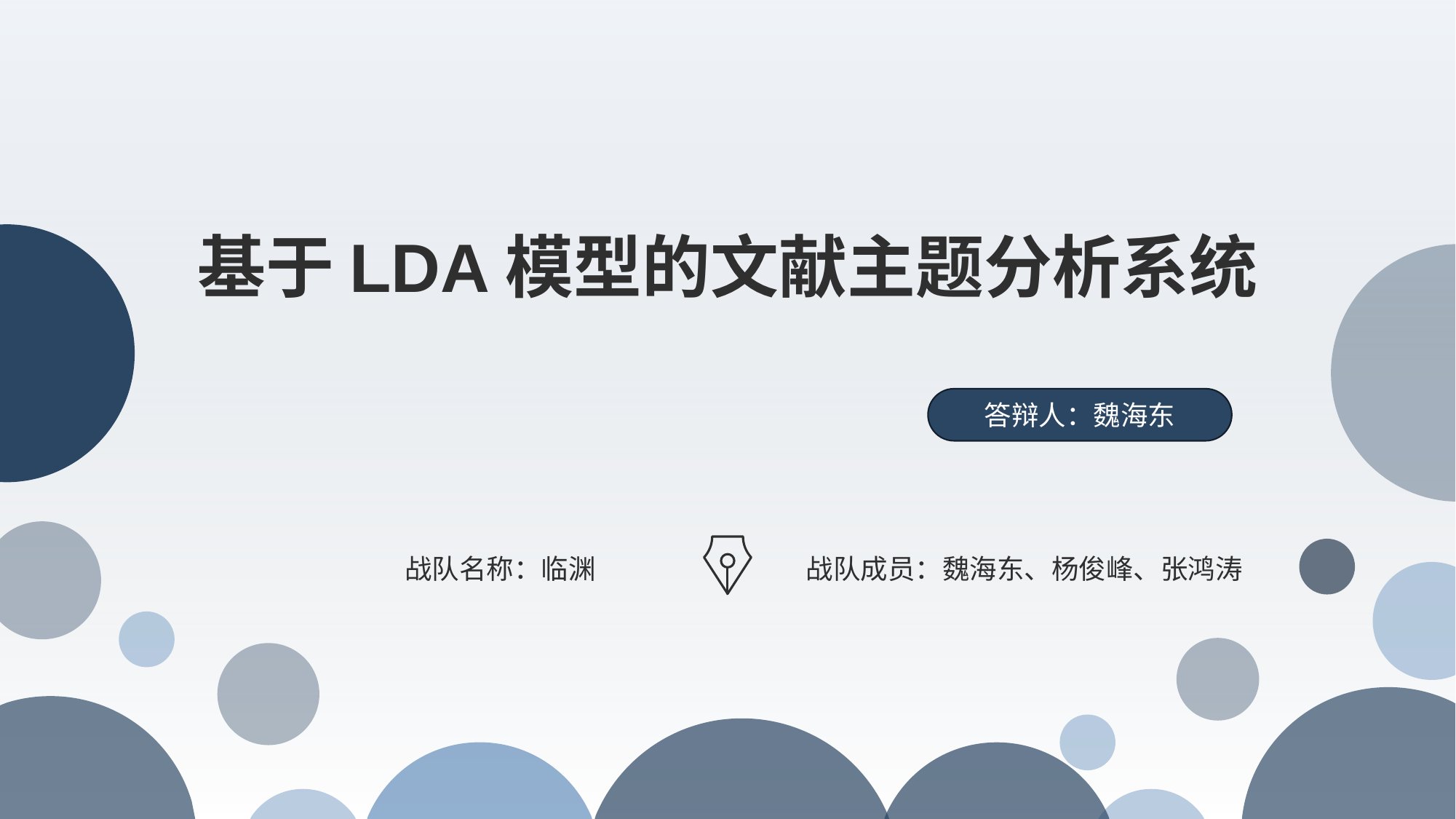

# 基于LDA模型的文献主题分析系统
答辩人：魏海东
战队名称：临渊
战队成员：魏海东、杨俊峰、张鸿涛